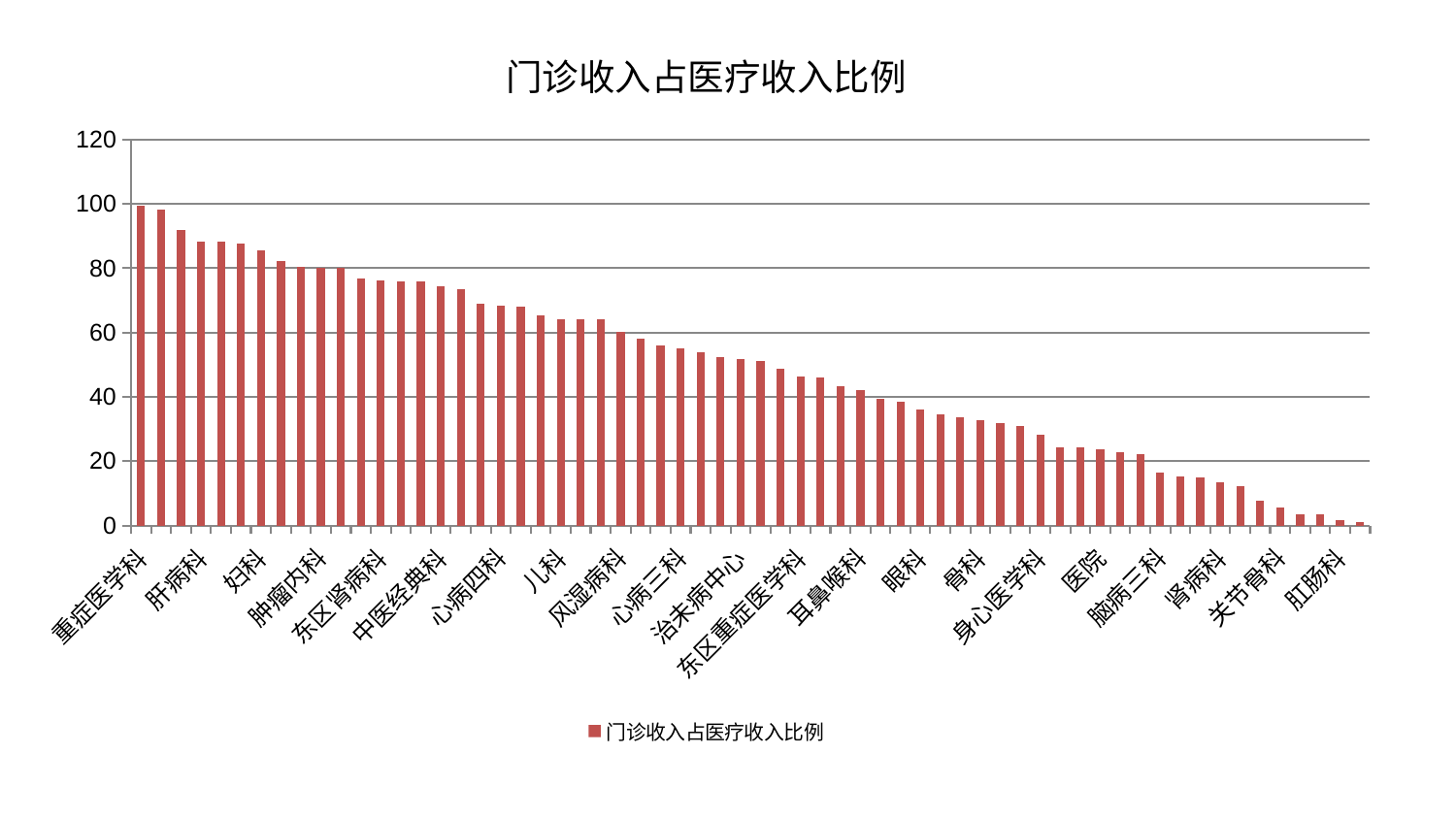

### Chart: 门诊收入占医疗收入比例

| Category | 门诊收入占医疗收入比例 |
|---|---|
| 重症医学科 | 99.5722334900979 |
| 小儿骨科 | 98.27782647627575 |
| 脑病二科 | 91.7894644737518 |
| 肝病科 | 88.18744128418179 |
| 呼吸内科 | 88.16586938320361 |
| 小儿推拿科 | 87.56403127385587 |
| 妇科 | 85.55654954708378 |
| 心血管内科 | 82.28801235825378 |
| 神经内科 | 80.50865508078739 |
| 肿瘤内科 | 80.2412516722205 |
| 肝胆外科 | 80.11368655442985 |
| 微创骨科 | 76.93139728582379 |
| 东区肾病科 | 76.06705881898756 |
| 血液科 | 75.87964037659818 |
| 心病一科 | 75.83274889961235 |
| 中医经典科 | 74.40449792979513 |
| 针灸科 | 73.51161790082618 |
| 推拿科 | 68.98756901331531 |
| 心病四科 | 68.46106519669115 |
| 美容皮肤科 | 68.19955849110266 |
| 内分泌科 | 65.35002097797455 |
| 儿科 | 64.25957510918177 |
| 神经外科 | 64.2393412882535 |
| 妇二科 | 64.07707450311413 |
| 风湿病科 | 60.281771772461965 |
| 普通外科 | 58.06978290022724 |
| 脊柱骨科 | 55.857543108163554 |
| 心病三科 | 54.99612980202109 |
| 心病二科 | 54.014722505989646 |
| 周围血管科 | 52.4504592911611 |
| 治未病中心 | 51.918545732289445 |
| 脑病一科 | 51.251229883592096 |
| 显微骨科 | 48.71189727459788 |
| 东区重症医学科 | 46.428199468665035 |
| 皮肤科 | 46.0784902179515 |
| 创伤骨科 | 43.223185675902 |
| 耳鼻喉科 | 42.198624690903095 |
| 运动损伤骨科 | 39.400665120445865 |
| 乳腺甲状腺外科 | 38.41410136598895 |
| 眼科 | 36.04426715171769 |
| 男科 | 34.602320279818734 |
| 肾脏内科 | 33.77304540841217 |
| 骨科 | 32.61752813178547 |
| 泌尿外科 | 31.867679644858903 |
| 妇科妇二科合并 | 31.057504894093867 |
| 身心医学科 | 28.208161659219133 |
| 老年医学科 | 24.399052094225038 |
| 中医外治中心 | 24.286684002957326 |
| 医院 | 23.56624927214197 |
| 脾胃科消化科合并 | 22.92632608932077 |
| 西区重症医学科 | 22.198260183597895 |
| 脑病三科 | 16.57669648328004 |
| 口腔科 | 15.30893664712407 |
| 综合内科 | 14.808237820214298 |
| 肾病科 | 13.515098388448422 |
| 产科 | 12.309310560010722 |
| 胸外科 | 7.673893352605066 |
| 关节骨科 | 5.451042712634768 |
| 脾胃病科 | 3.6046263179827065 |
| 康复科 | 3.449828627797258 |
| 肛肠科 | 1.692154318360628 |
| 消化内科 | 0.9110296719329503 |
220